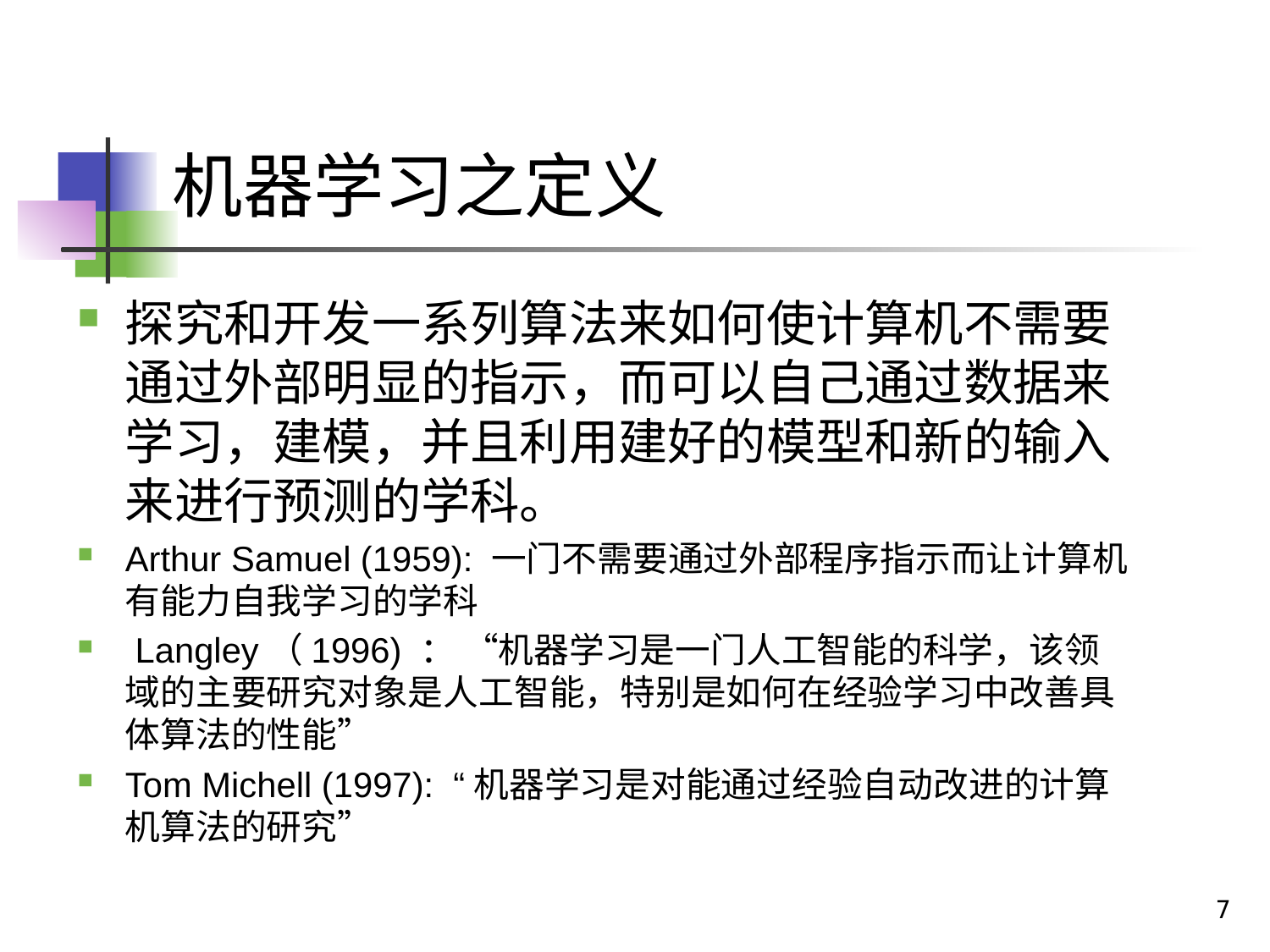

# 机器学习之定义
探究和开发一系列算法来如何使计算机不需要通过外部明显的指示，而可以自己通过数据来学习，建模，并且利用建好的模型和新的输入来进行预测的学科。
Arthur Samuel (1959): 一门不需要通过外部程序指示而让计算机有能力自我学习的学科
 Langley（1996) ： “机器学习是一门人工智能的科学，该领域的主要研究对象是人工智能，特别是如何在经验学习中改善具体算法的性能”
Tom Michell (1997):  “机器学习是对能通过经验自动改进的计算机算法的研究”
7